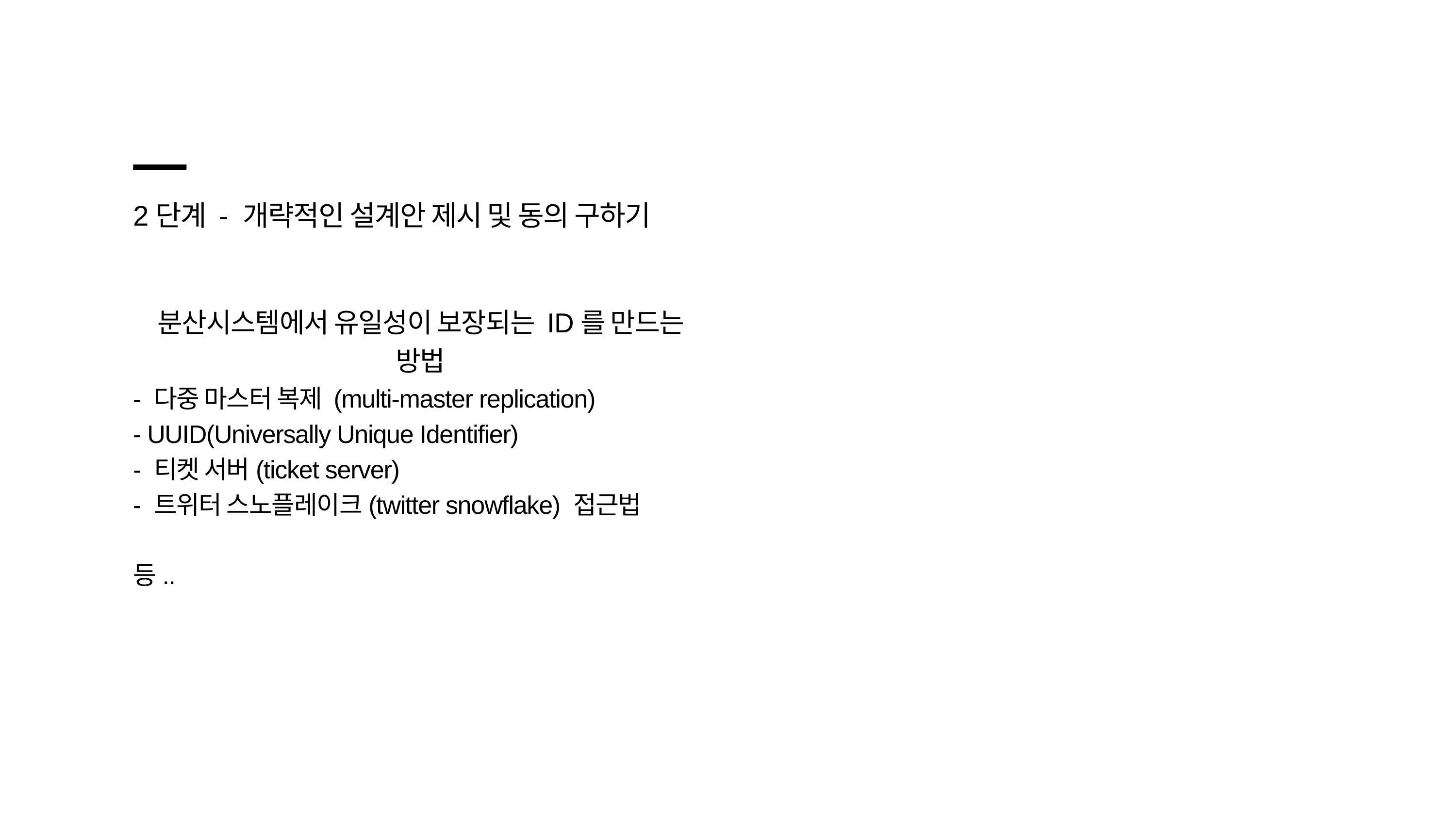

2단계 - 개략적인 설계안 제시 및 동의 구하기
분산시스템에서 유일성이 보장되는 ID를 만드는 방법
- 다중 마스터 복제 (multi-master replication)
- UUID(Universally Unique Identifier)
- 티켓 서버(ticket server)
- 트위터 스노플레이크(twitter snowflake) 접근법

등..